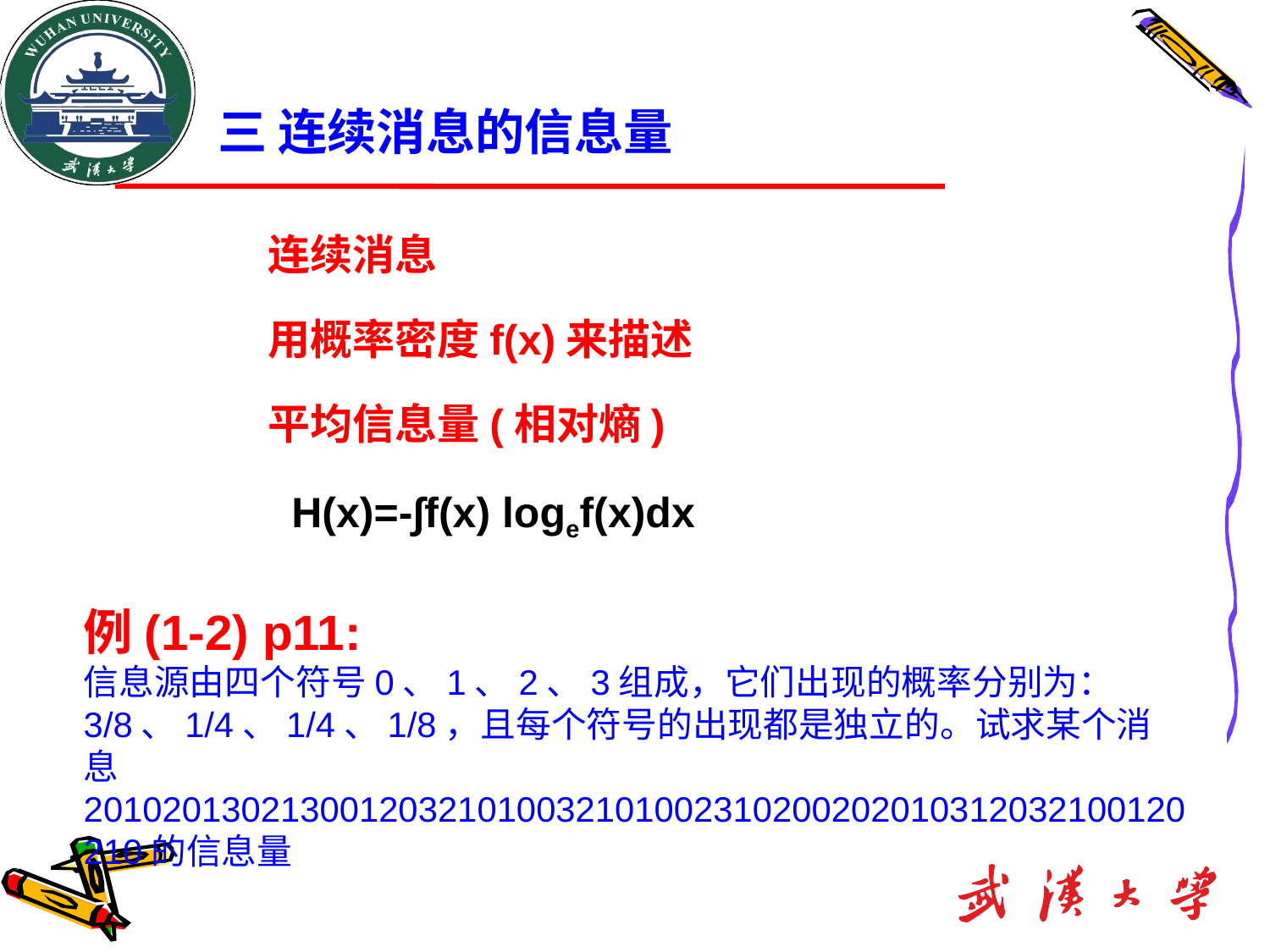

# 三 连续消息的信息量
连续消息
用概率密度f(x)来描述
平均信息量(相对熵)
  H(x)=-∫f(x) logef(x)dx
例(1-2) p11:
信息源由四个符号0、1、2、3组成，它们出现的概率分别为：
3/8、1/4、1/4、1/8，且每个符号的出现都是独立的。试求某个消息20102013021300120321010032101002310200202010312032100120210的信息量